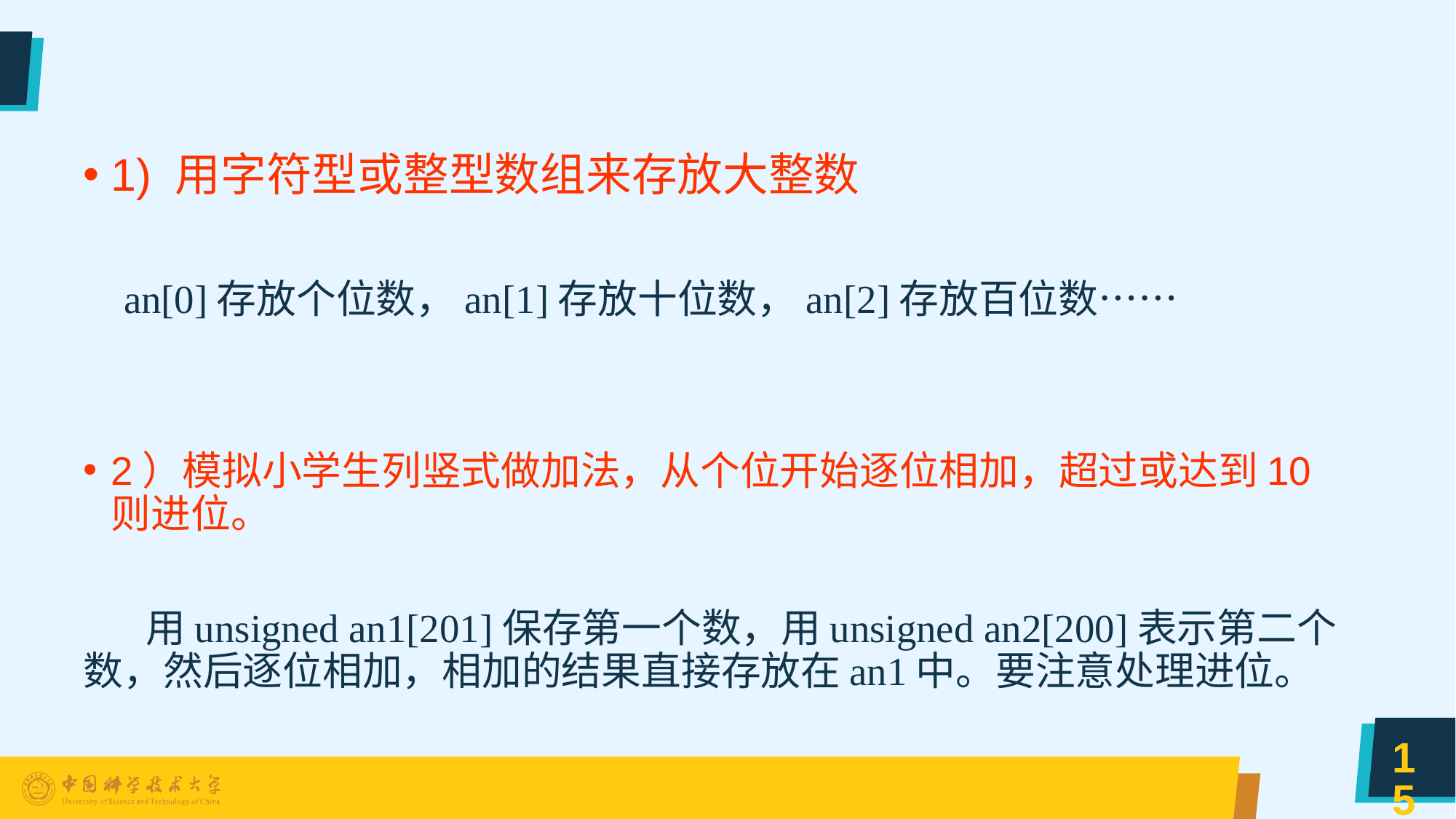

#
1) 用字符型或整型数组来存放大整数

    an[0]存放个位数，an[1]存放十位数，an[2]存放百位数……

2）模拟小学生列竖式做加法，从个位开始逐位相加，超过或达到10则进位。

      用unsigned an1[201]保存第一个数，用unsigned an2[200]表示第二个数，然后逐位相加，相加的结果直接存放在an1中。要注意处理进位。

15